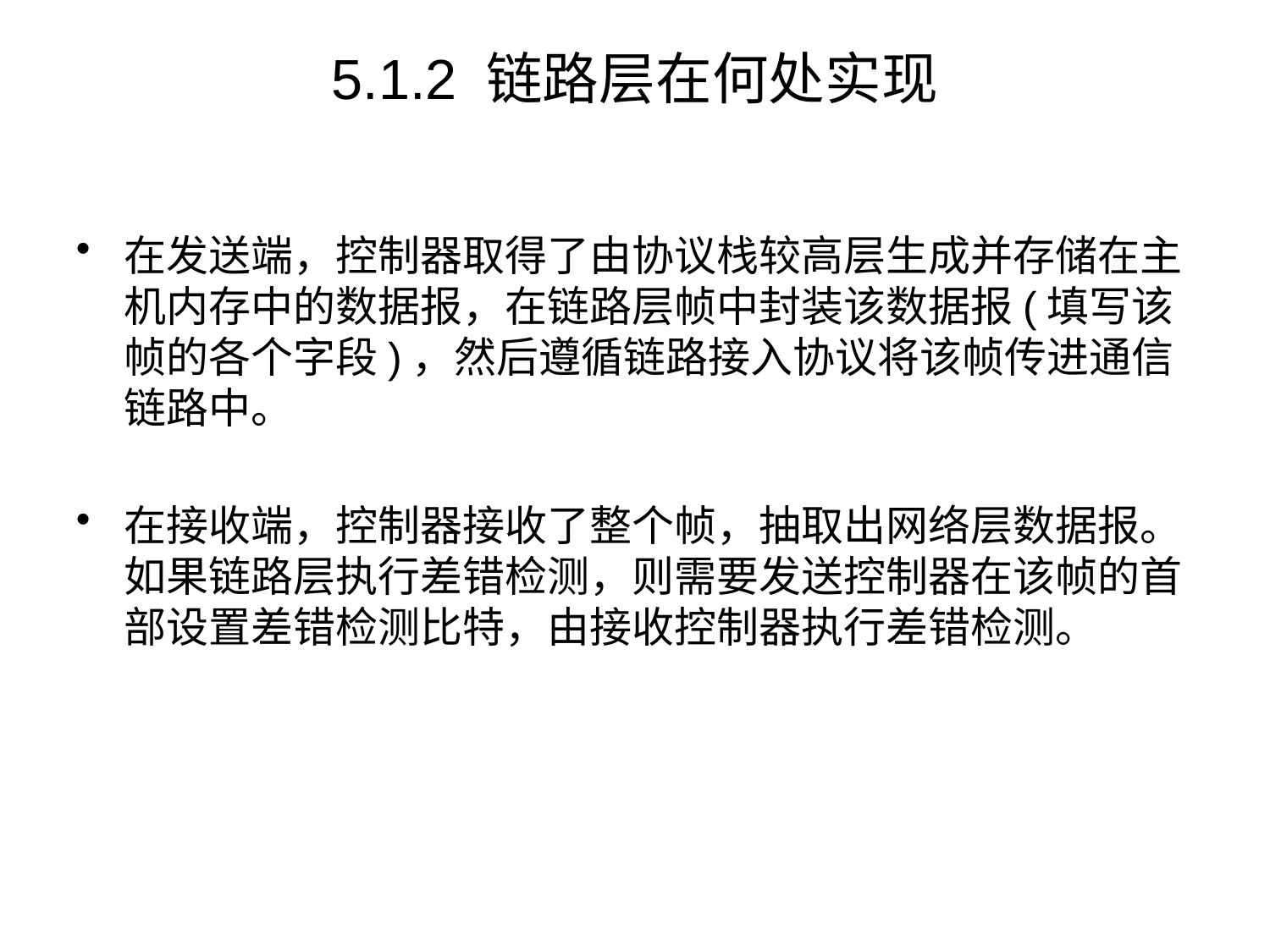

# 5.1.2 链路层在何处实现
在发送端，控制器取得了由协议栈较高层生成并存储在主机内存中的数据报，在链路层帧中封装该数据报(填写该帧的各个字段)，然后遵循链路接入协议将该帧传进通信链路中。

在接收端，控制器接收了整个帧，抽取出网络层数据报。如果链路层执行差错检测，则需要发送控制器在该帧的首部设置差错检测比特，由接收控制器执行差错检测。